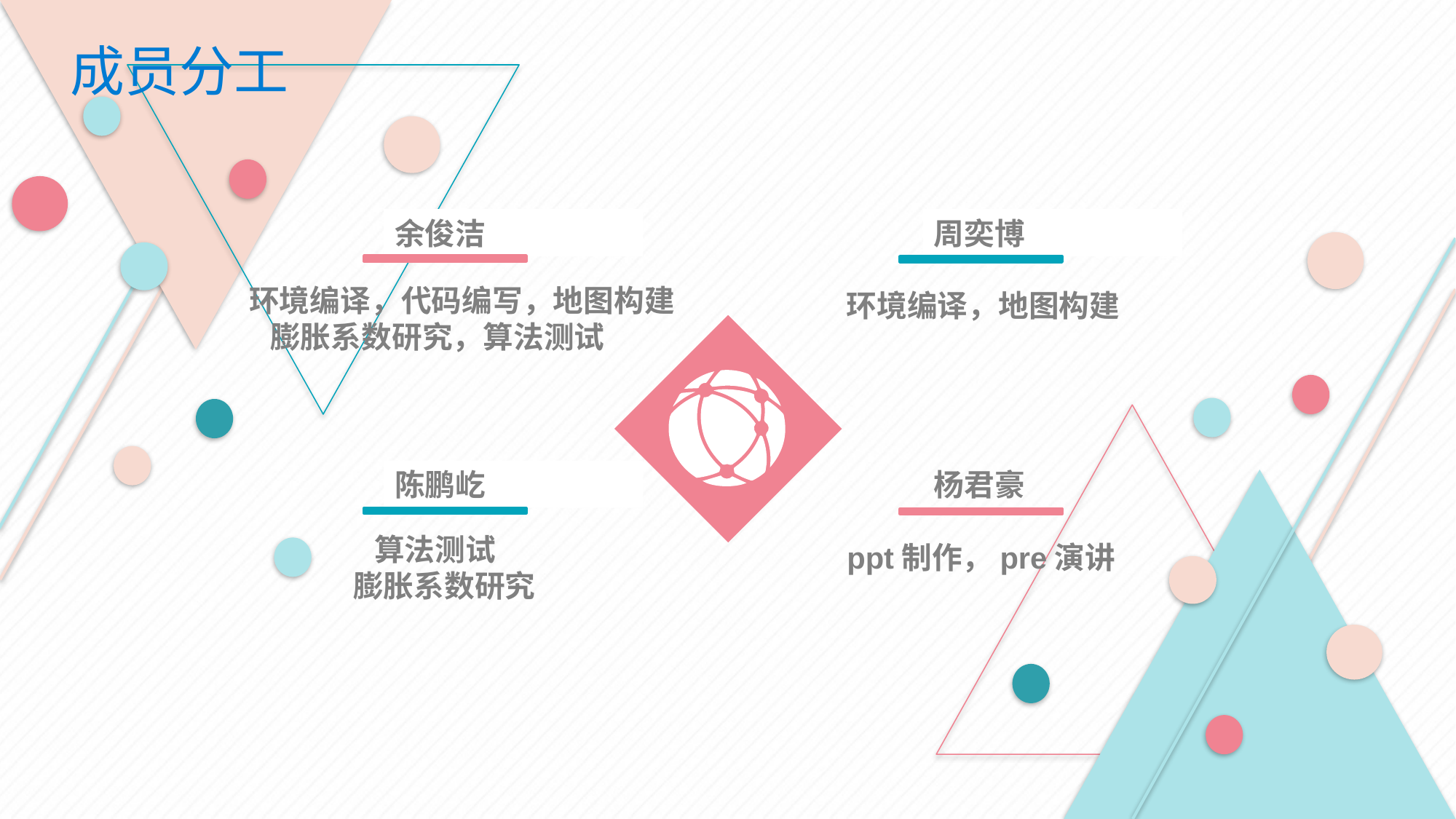

成员分工

周奕博
余俊洁

环境编译，代码编写，地图构建
  膨胀系数研究，算法测试
环境编译，地图构建

杨君豪
陈鹏屹

  算法测试
膨胀系数研究
ppt制作，pre演讲